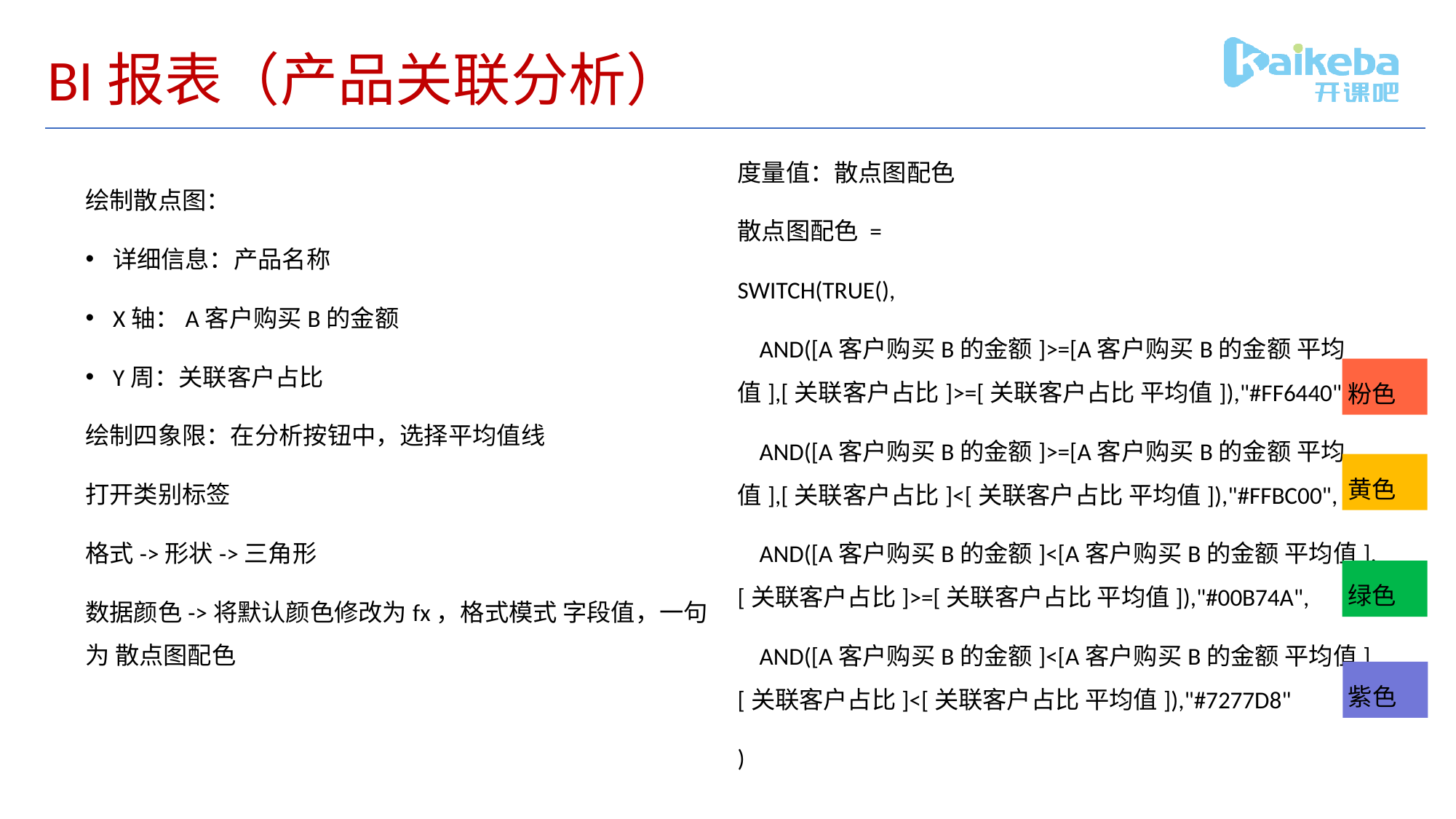

# BI报表（产品关联分析）
度量值：散点图配色
散点图配色 =
SWITCH(TRUE(),
    AND([A客户购买B的金额]>=[A客户购买B的金额 平均值],[关联客户占比]>=[关联客户占比 平均值]),"#FF6440",
    AND([A客户购买B的金额]>=[A客户购买B的金额 平均值],[关联客户占比]<[关联客户占比 平均值]),"#FFBC00",
    AND([A客户购买B的金额]<[A客户购买B的金额 平均值],[关联客户占比]>=[关联客户占比 平均值]),"#00B74A",
    AND([A客户购买B的金额]<[A客户购买B的金额 平均值],[关联客户占比]<[关联客户占比 平均值]),"#7277D8"
)
绘制散点图：
详细信息：产品名称
X轴：A客户购买B的金额
Y周：关联客户占比
绘制四象限：在分析按钮中，选择平均值线
打开类别标签
格式->形状->三角形
数据颜色->将默认颜色修改为fx，格式模式 字段值，一句为 散点图配色
粉色
黄色
绿色
紫色